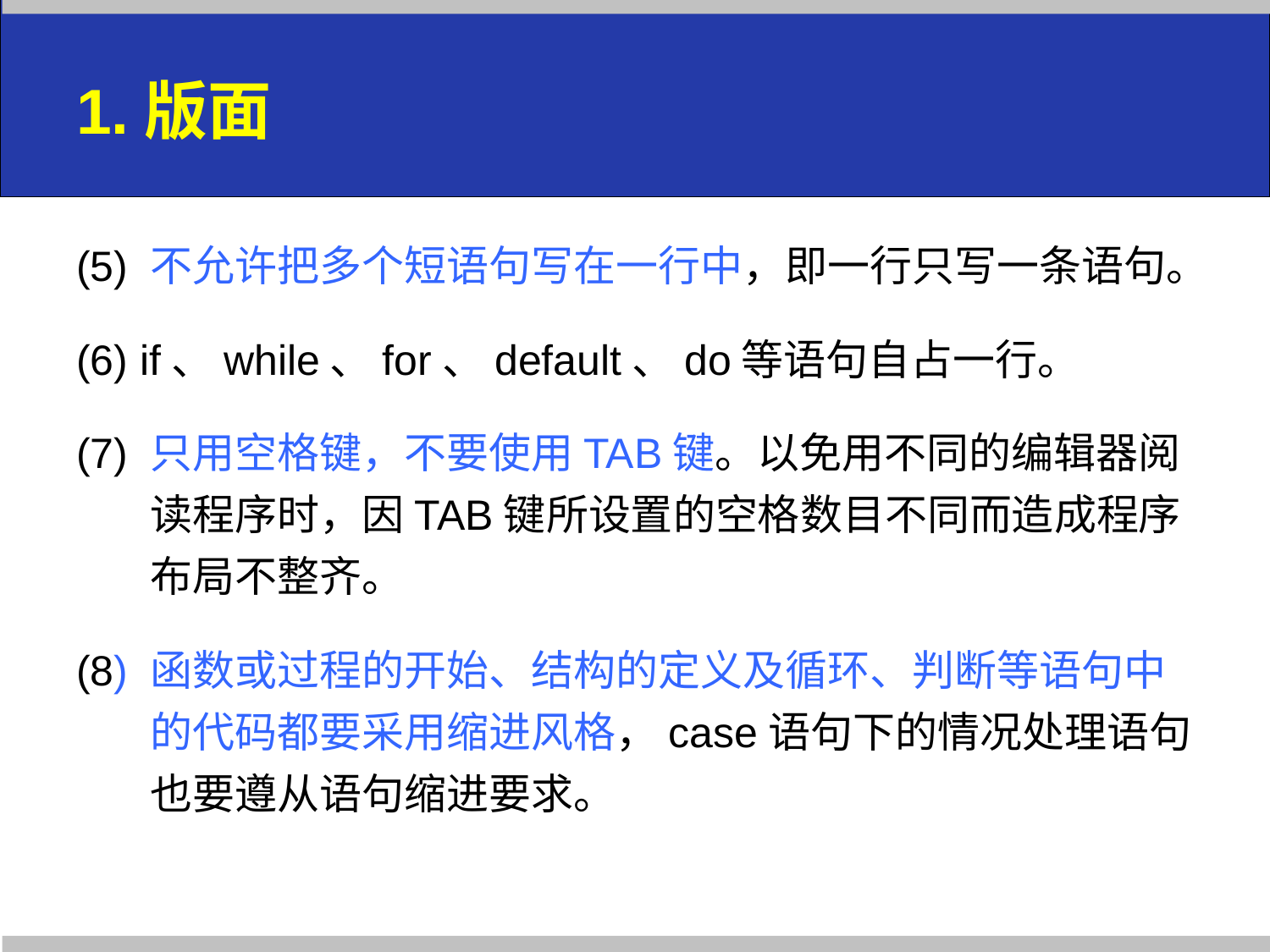

# 1.版面
(5) 不允许把多个短语句写在一行中，即一行只写一条语句。
(6) if、while、for、default、do等语句自占一行。
(7) 只用空格键，不要使用TAB键。以免用不同的编辑器阅读程序时，因TAB键所设置的空格数目不同而造成程序布局不整齐。
(8) 函数或过程的开始、结构的定义及循环、判断等语句中的代码都要采用缩进风格，case语句下的情况处理语句也要遵从语句缩进要求。
675